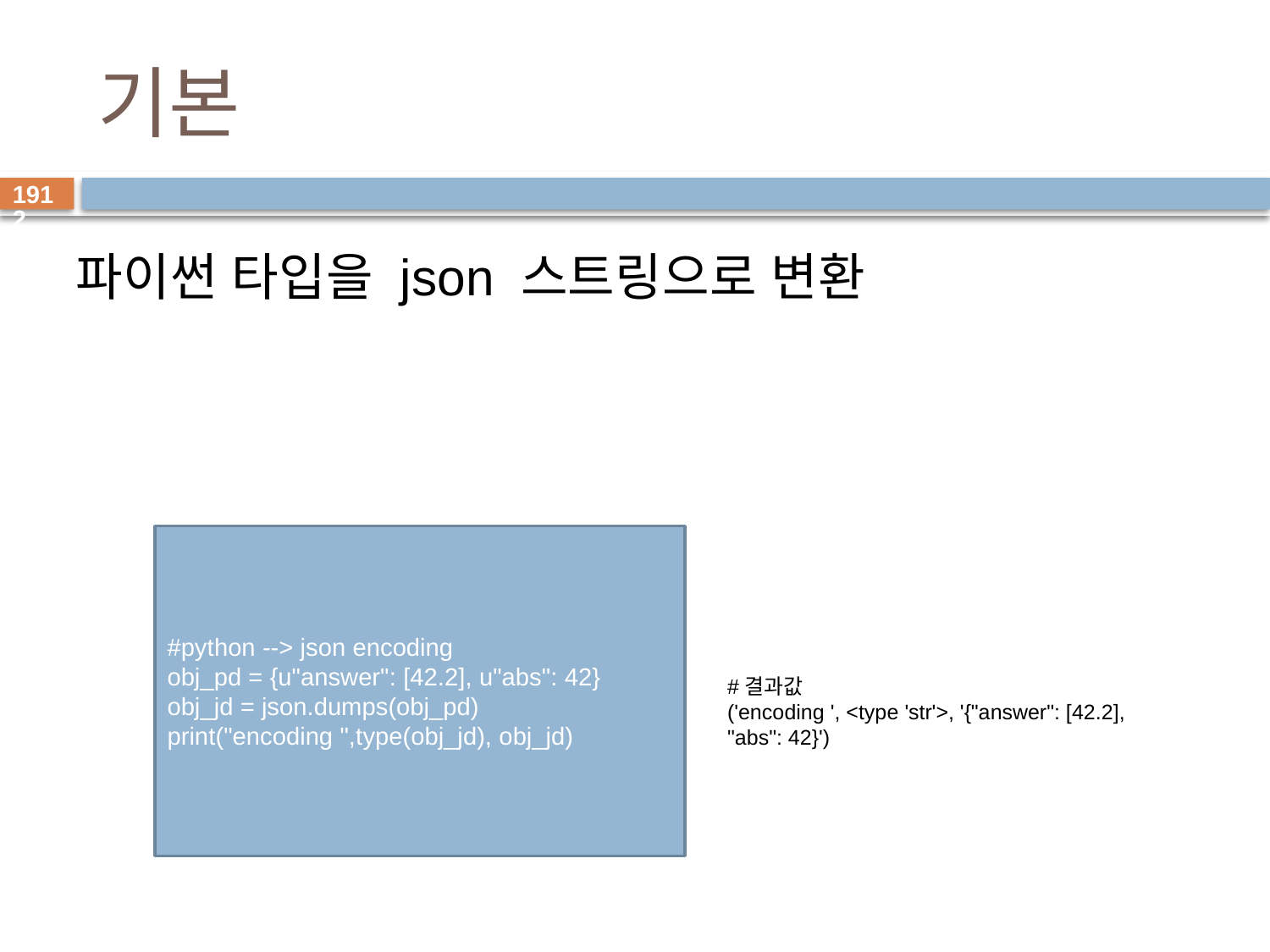

# 기본
1912
파이썬 타입을 json 스트링으로 변환
#python --> json encoding
obj_pd = {u"answer": [42.2], u"abs": 42}
obj_jd = json.dumps(obj_pd)
print("encoding ",type(obj_jd), obj_jd)
#결과값
('encoding ', <type 'str'>, '{"answer": [42.2], "abs": 42}')